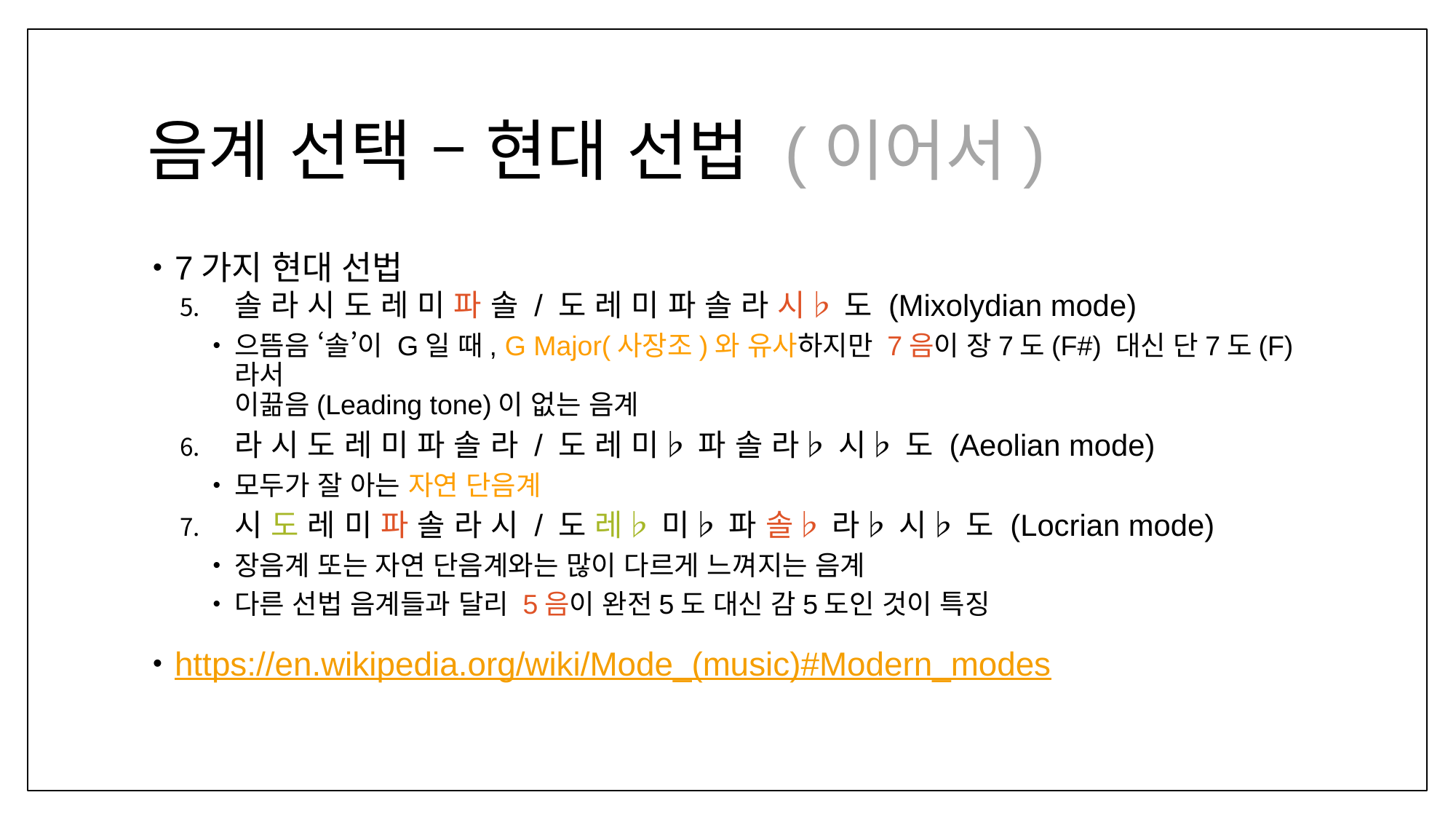

# 음계 선택 – 현대 선법 (이어서)
7가지 현대 선법
솔 라 시 도 레 미 파 솔 / 도 레 미 파 솔 라 시♭ 도 (Mixolydian mode)
으뜸음 ‘솔’이 G일 때, G Major(사장조)와 유사하지만 7음이 장7도(F#) 대신 단7도(F)라서
이끎음(Leading tone)이 없는 음계
라 시 도 레 미 파 솔 라 / 도 레 미♭ 파 솔 라♭ 시♭ 도 (Aeolian mode)
모두가 잘 아는 자연 단음계
시 도 레 미 파 솔 라 시 / 도 레♭ 미♭ 파 솔♭ 라♭ 시♭ 도 (Locrian mode)
장음계 또는 자연 단음계와는 많이 다르게 느껴지는 음계
다른 선법 음계들과 달리 5음이 완전5도 대신 감5도인 것이 특징
https://en.wikipedia.org/wiki/Mode_(music)#Modern_modes